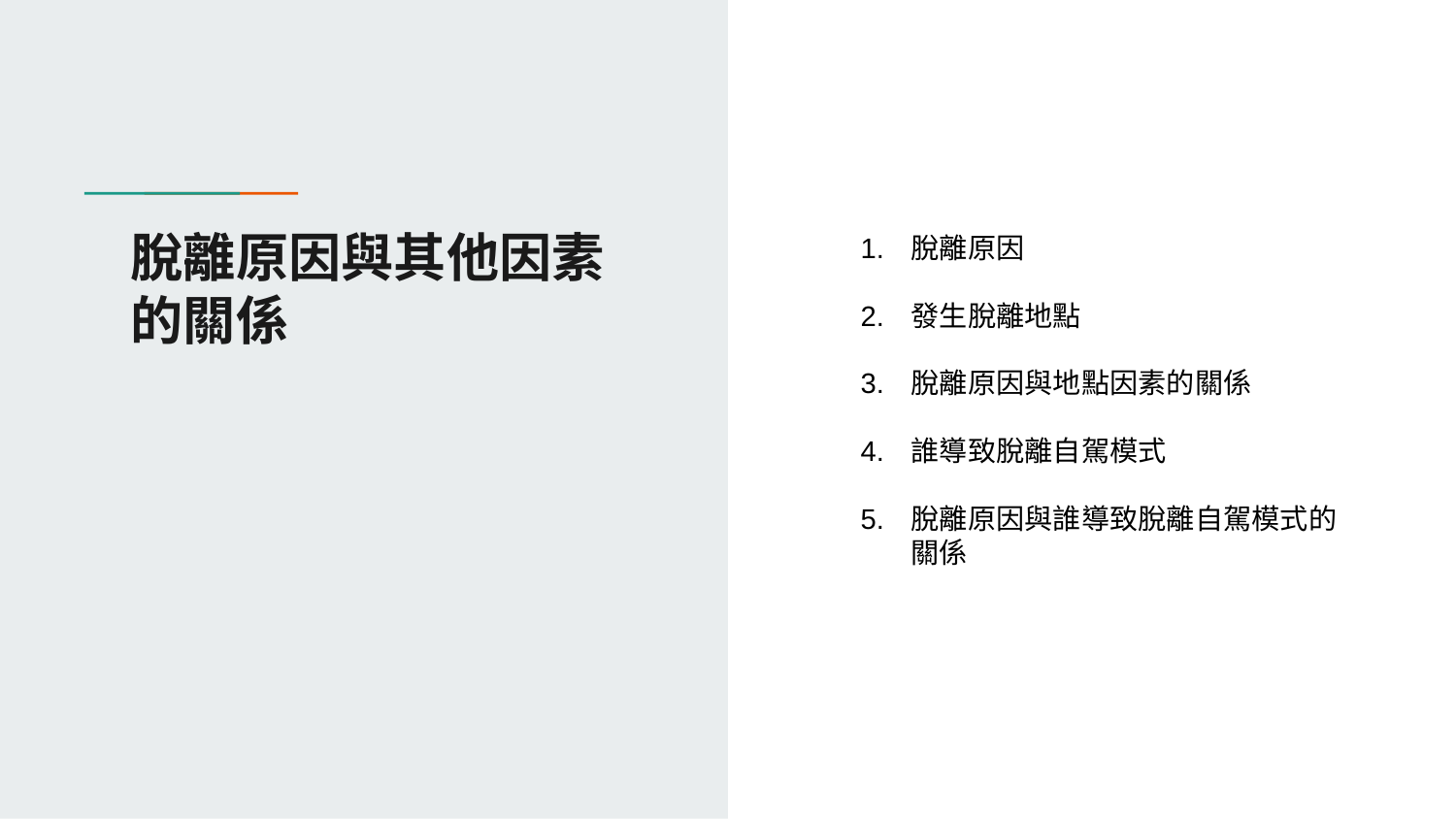

# 脫離原因與其他因素的關係
脫離原因

發生脫離地點

脫離原因與地點因素的關係

誰導致脫離自駕模式

脫離原因與誰導致脫離自駕模式的關係